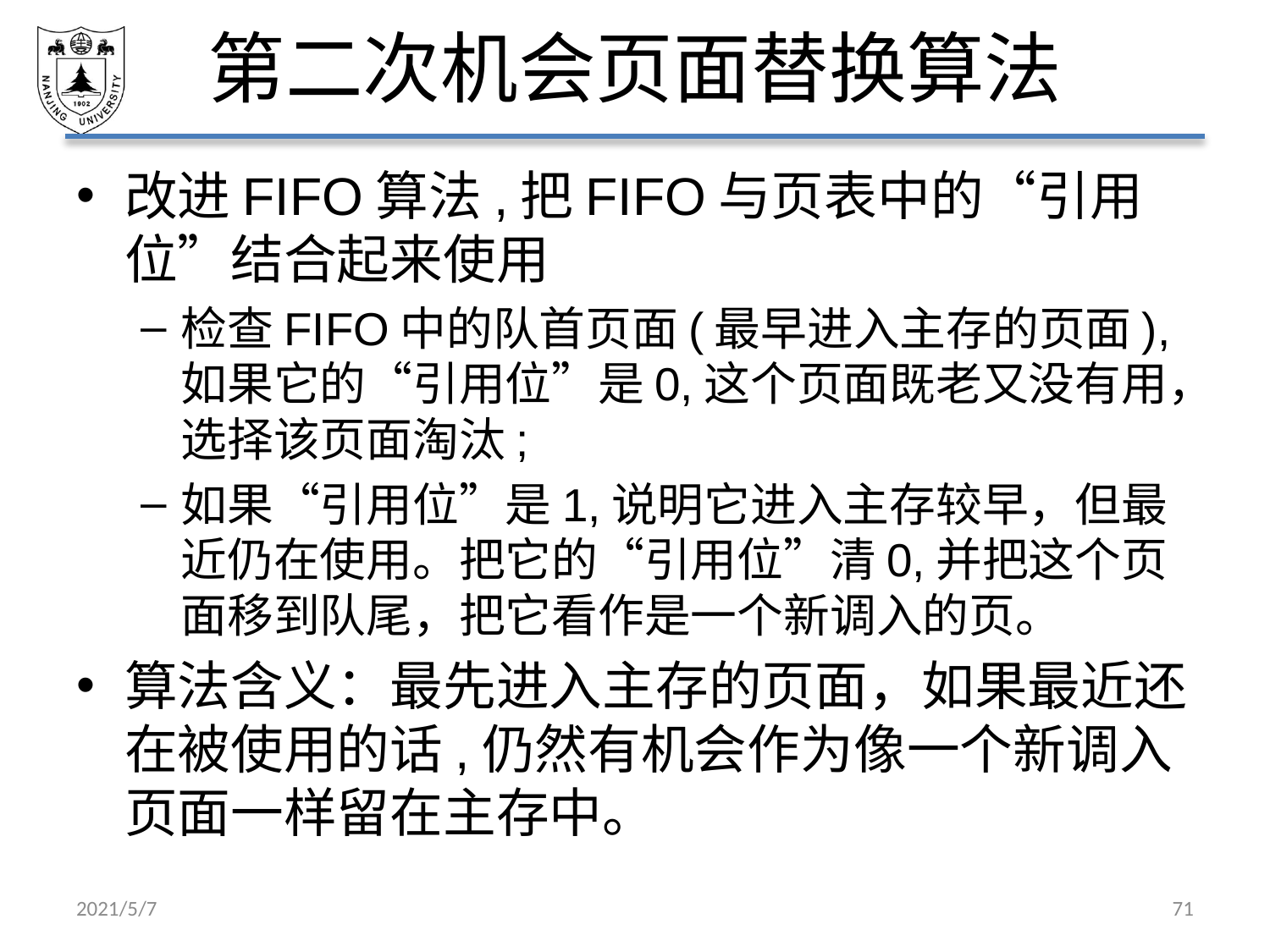

# 第二次机会页面替换算法
改进FIFO算法,把FIFO与页表中的“引用位”结合起来使用
检查FIFO中的队首页面(最早进入主存的页面),如果它的“引用位”是0,这个页面既老又没有用，选择该页面淘汰;
如果“引用位”是1,说明它进入主存较早，但最近仍在使用。把它的“引用位”清0,并把这个页面移到队尾，把它看作是一个新调入的页。
算法含义：最先进入主存的页面，如果最近还在被使用的话,仍然有机会作为像一个新调入页面一样留在主存中。

2021/5/7
71